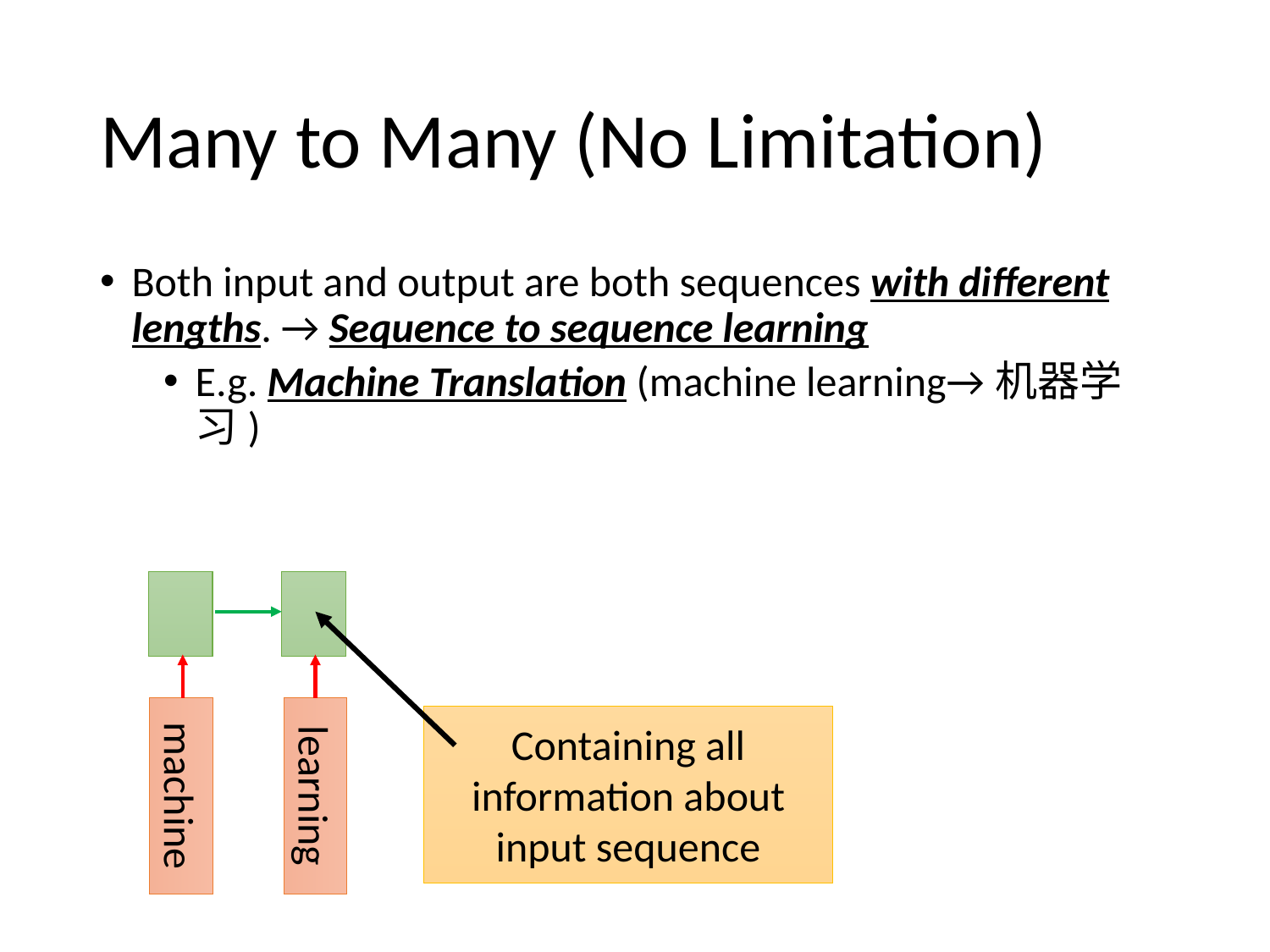

# Many to Many (No Limitation)
Both input and output are both sequences with different lengths. → Sequence to sequence learning
E.g. Machine Translation (machine learning→机器学习)

learning

machine
Containing all information about input sequence